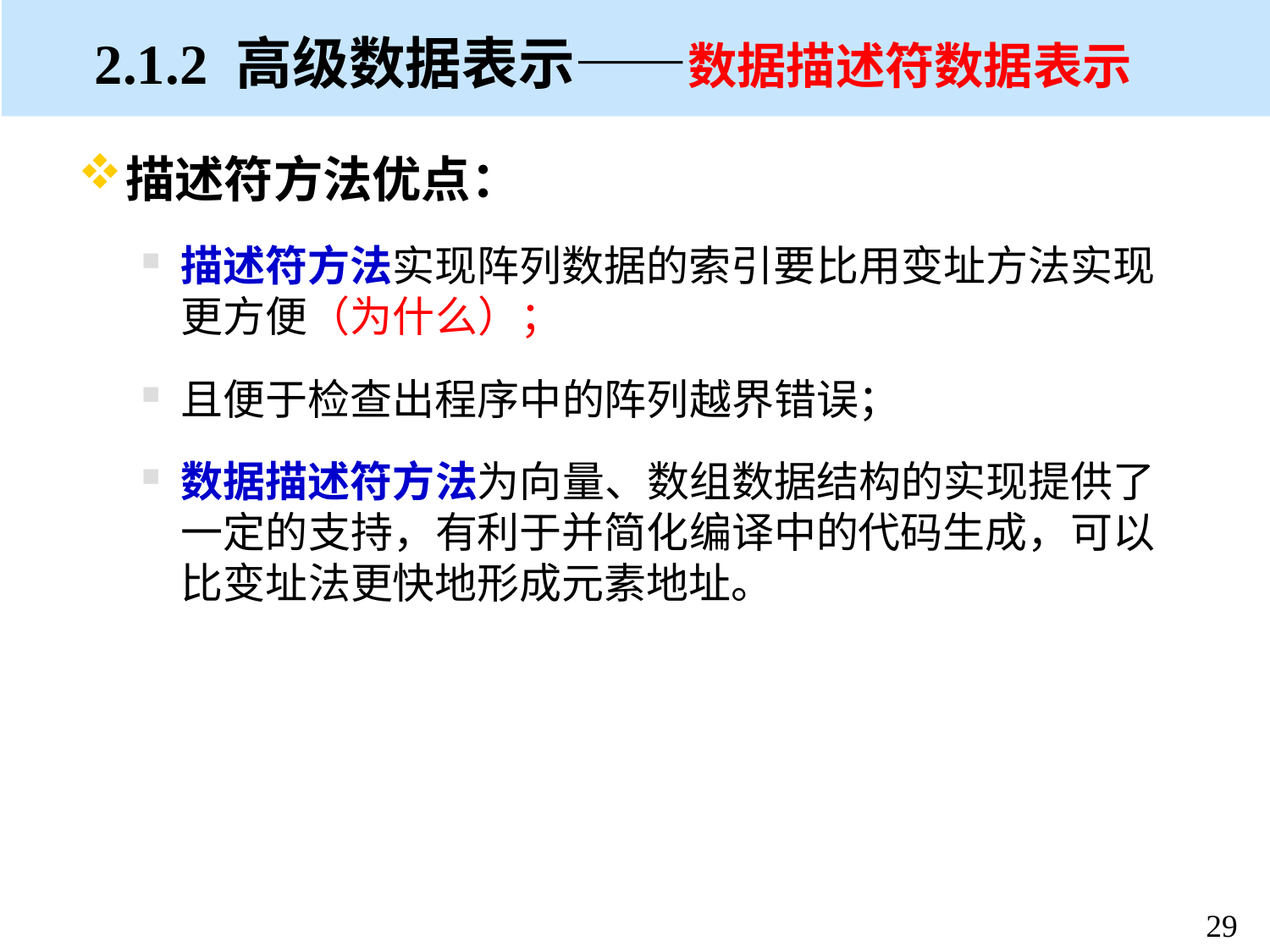

# 2.1.2 高级数据表示——数据描述符数据表示
描述符方法优点：
描述符方法实现阵列数据的索引要比用变址方法实现更方便（为什么）；
且便于检查出程序中的阵列越界错误；
数据描述符方法为向量、数组数据结构的实现提供了一定的支持，有利于并简化编译中的代码生成，可以比变址法更快地形成元素地址。